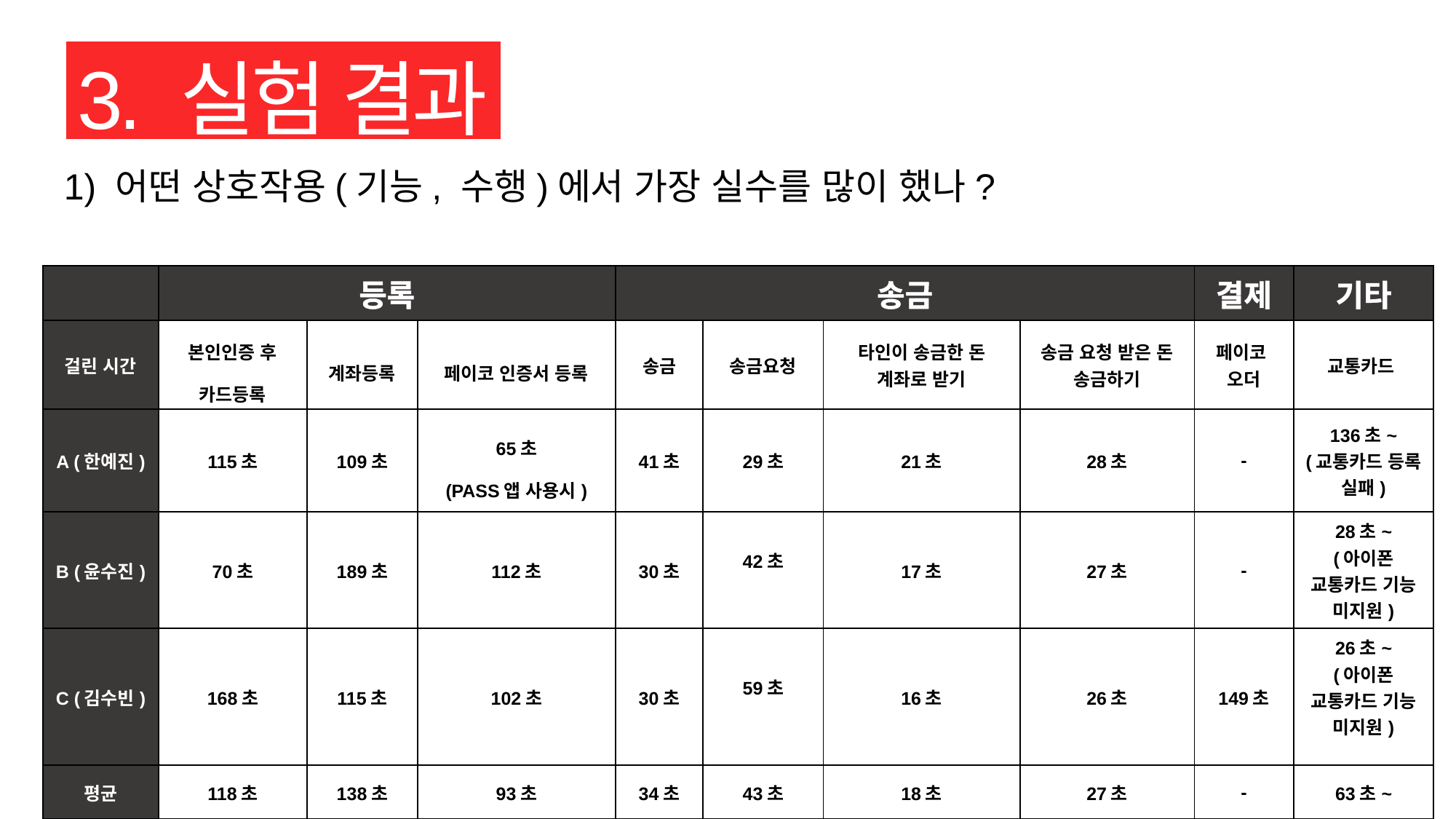

3. 실험 결과

1) 어떤 상호작용(기능, 수행)에서 가장 실수를 많이 했나?

|  | 등록 |  |  | 송금 |  |  |  | 결제 | 기타 |
| --- | --- | --- | --- | --- | --- | --- | --- | --- | --- |
| 걸린 시간 | 본인인증 후 카드등록 | 계좌등록 | 페이코 인증서 등록 | 송금 | 송금요청 | 타인이 송금한 돈 계좌로 받기 | 송금 요청 받은 돈 송금하기 | 페이코 오더 | 교통카드 |
| A (한예진) | 115초 | 109초 | 65초 (PASS앱 사용시) | 41초 | 29초 | 21초 | 28초 | - | 136초~ (교통카드 등록 실패) |
| B (윤수진) | 70초 | 189초 | 112초 | 30초 | 42초 | 17초 | 27초 | - | 28초~ (아이폰 교통카드 기능 미지원) |
| C (김수빈) | 168초 | 115초 | 102초 | 30초 | 59초 | 16초 | 26초 | 149초 | 26초~ (아이폰 교통카드 기능 미지원) |
| 평균 | 118초 | 138초 | 93초 | 34초 | 43초 | 18초 | 27초 | - | 63초~ |